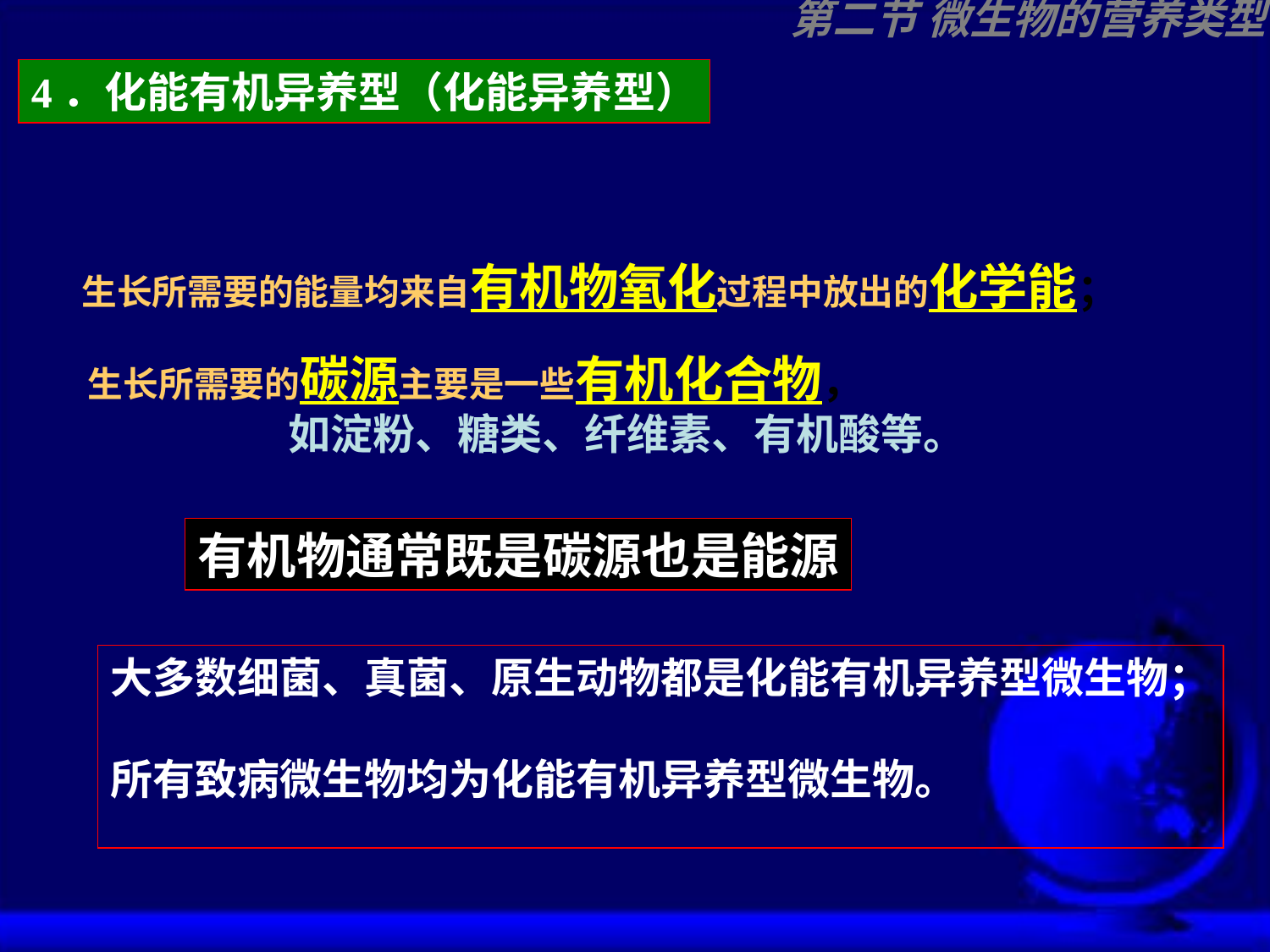

第二节 微生物的营养类型
4．化能有机异养型（化能异养型）
生长所需要的能量均来自有机物氧化过程中放出的化学能；

生长所需要的碳源主要是一些有机化合物，
                    如淀粉、糖类、纤维素、有机酸等。
有机物通常既是碳源也是能源
大多数细菌、真菌、原生动物都是化能有机异养型微生物；

所有致病微生物均为化能有机异养型微生物。